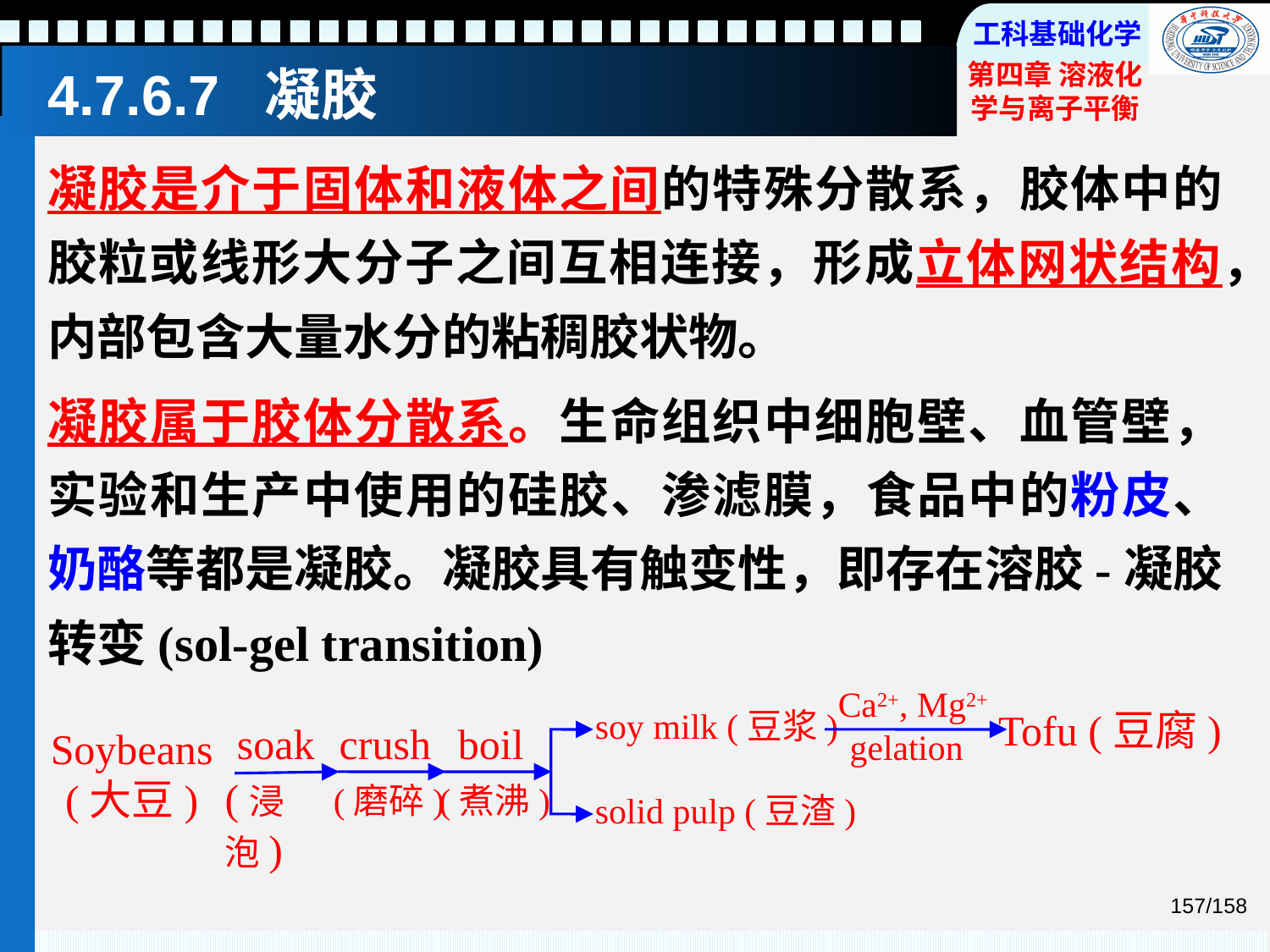

# 4.7.6.7  凝胶
凝胶是介于固体和液体之间的特殊分散系，胶体中的胶粒或线形大分子之间互相连接，形成立体网状结构，内部包含大量水分的粘稠胶状物。
凝胶属于胶体分散系。生命组织中细胞壁、血管壁，实验和生产中使用的硅胶、渗滤膜，食品中的粉皮、奶酪等都是凝胶。凝胶具有触变性，即存在溶胶-凝胶转变(sol-gel transition)
Ca2+, Mg2+
soy milk (豆浆)
Tofu (豆腐)
soak
crush
boil
Soybeans
(大豆)
gelation

(浸泡)

(磨碎)

(煮沸)

solid pulp (豆渣)